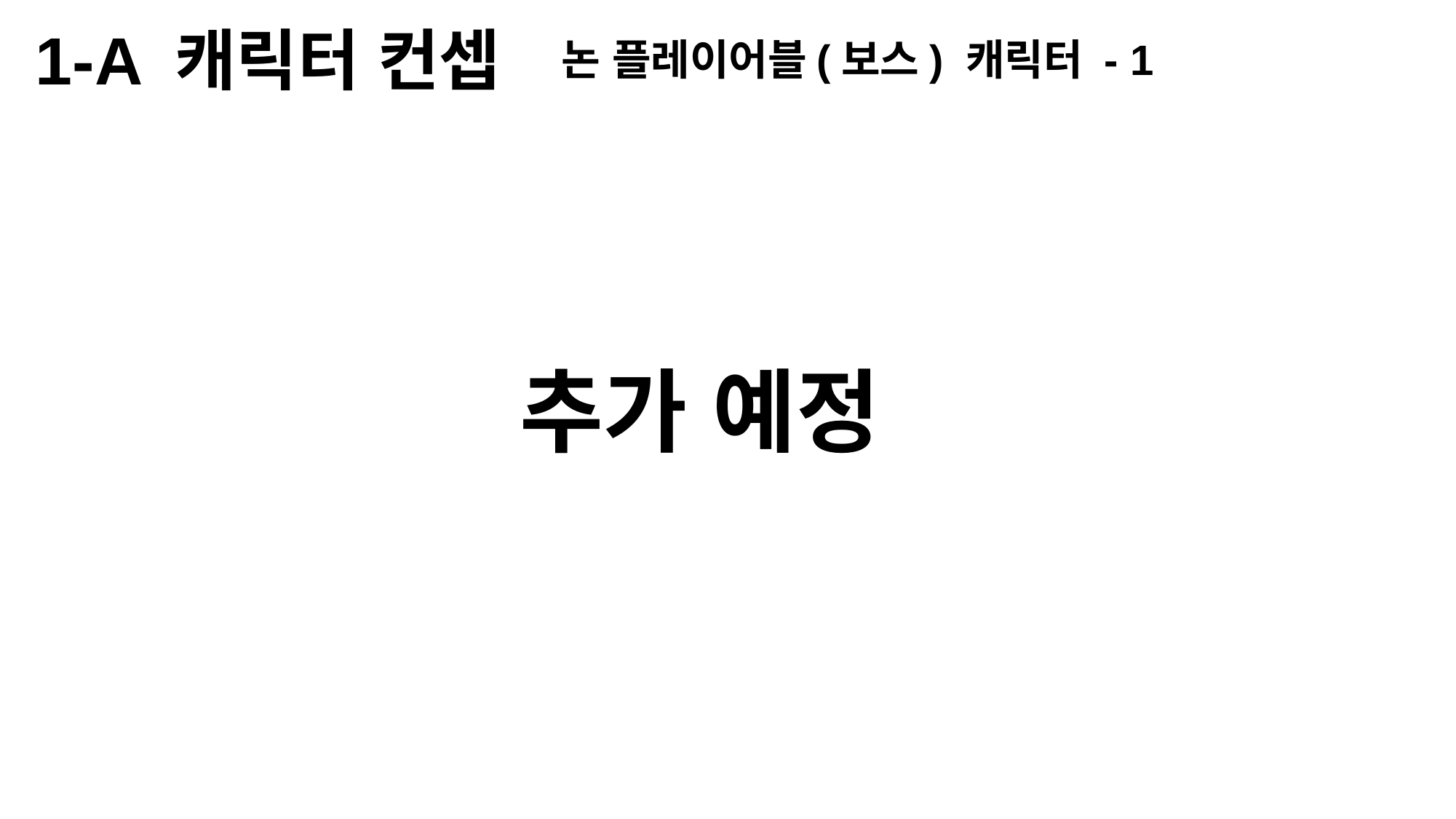

1-A 캐릭터 컨셉
논 플레이어블(보스) 캐릭터 - 1
추가 예정